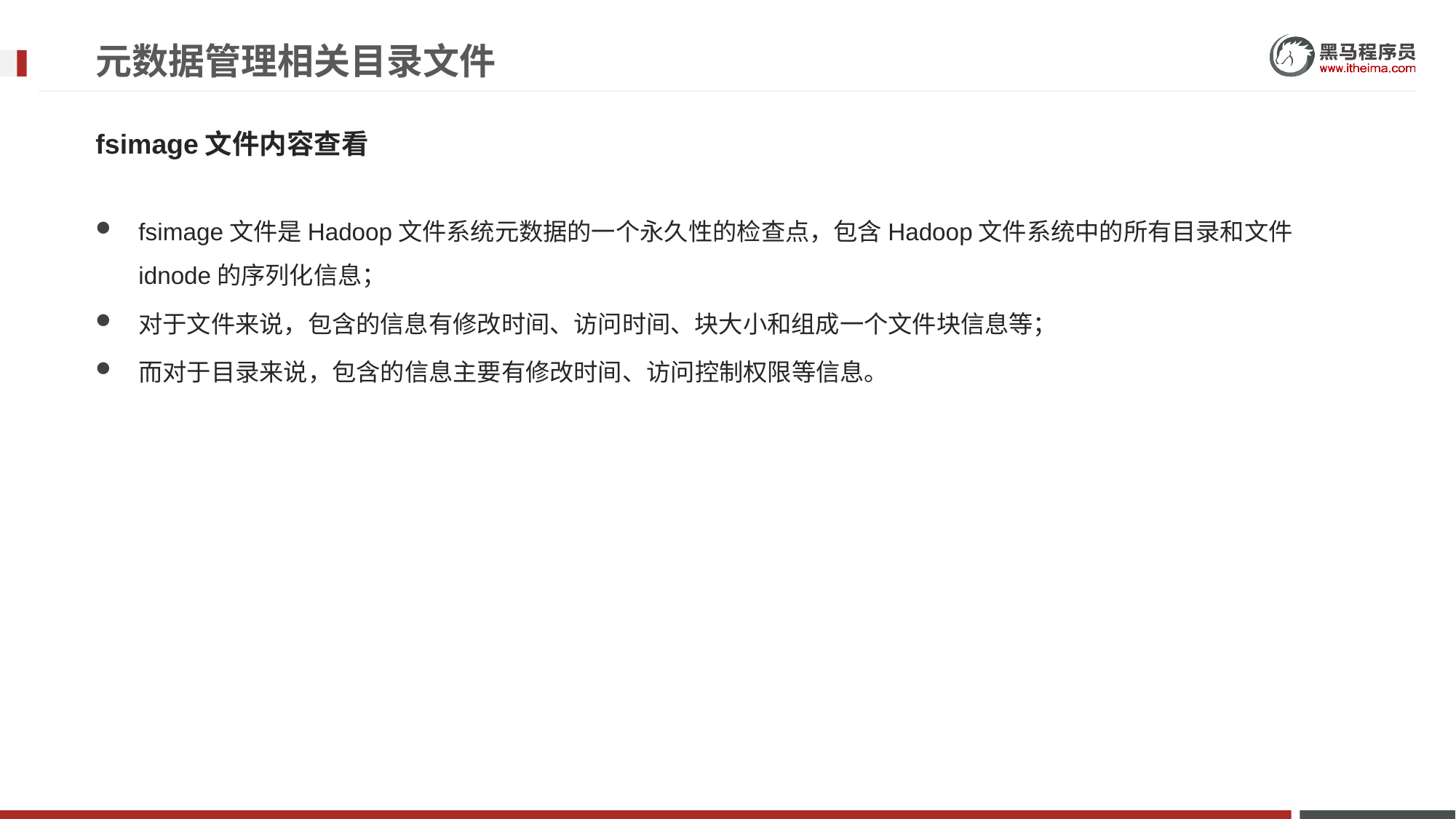

# 元数据管理相关目录文件
fsimage文件内容查看
fsimage文件是Hadoop文件系统元数据的一个永久性的检查点，包含Hadoop文件系统中的所有目录和文件idnode的序列化信息；
对于文件来说，包含的信息有修改时间、访问时间、块大小和组成一个文件块信息等；
而对于目录来说，包含的信息主要有修改时间、访问控制权限等信息。